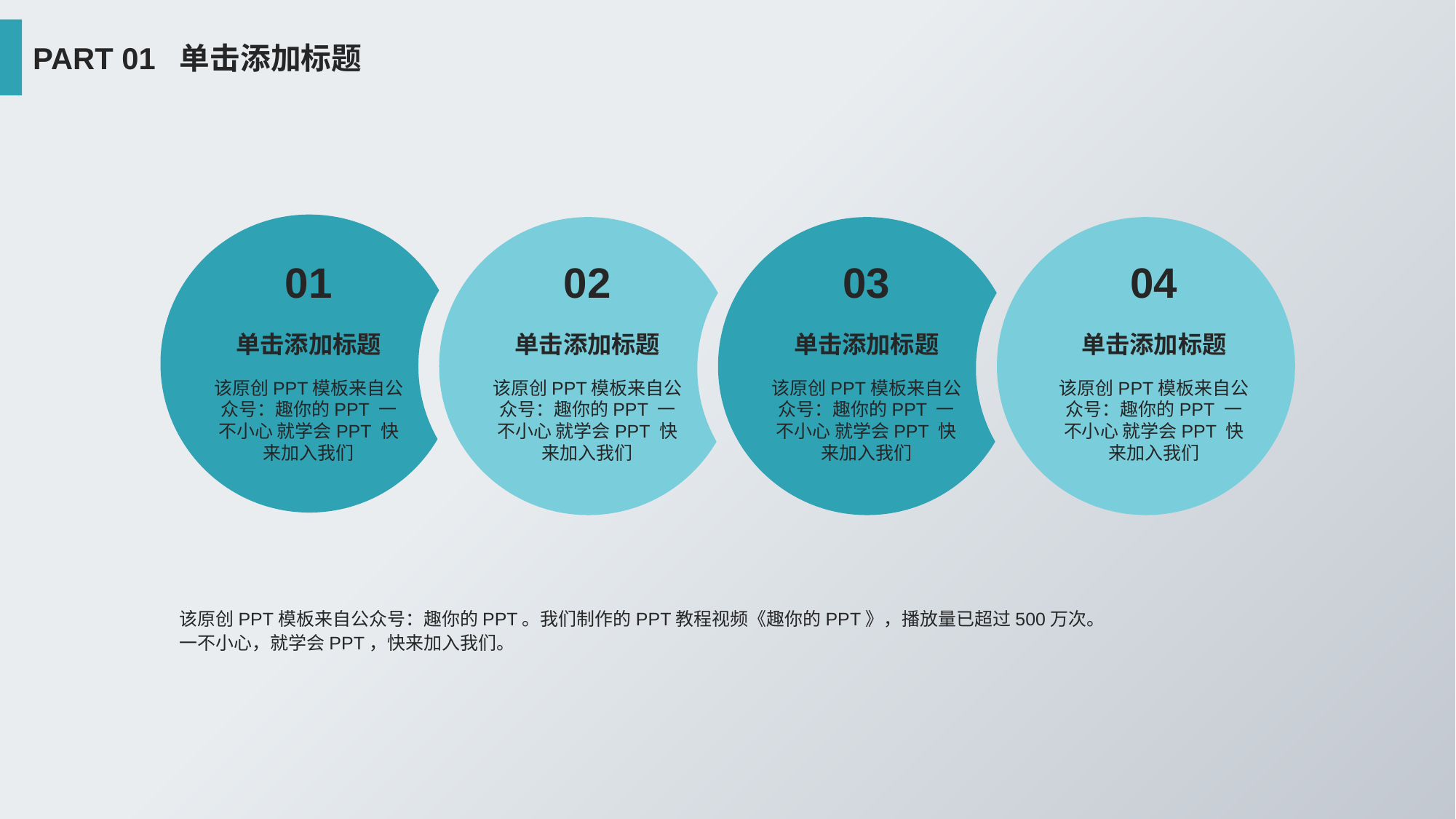

延迟符

PART 01  单击添加标题

01
02
03
04
单击添加标题
单击添加标题
单击添加标题
单击添加标题
该原创PPT模板来自公众号：趣你的PPT 一不小心 就学会PPT 快来加入我们
该原创PPT模板来自公众号：趣你的PPT 一不小心 就学会PPT 快来加入我们
该原创PPT模板来自公众号：趣你的PPT 一不小心 就学会PPT 快来加入我们
该原创PPT模板来自公众号：趣你的PPT 一不小心 就学会PPT 快来加入我们
该原创PPT模板来自公众号：趣你的PPT。我们制作的PPT教程视频《趣你的PPT》，播放量已超过500万次。
一不小心，就学会PPT，快来加入我们。